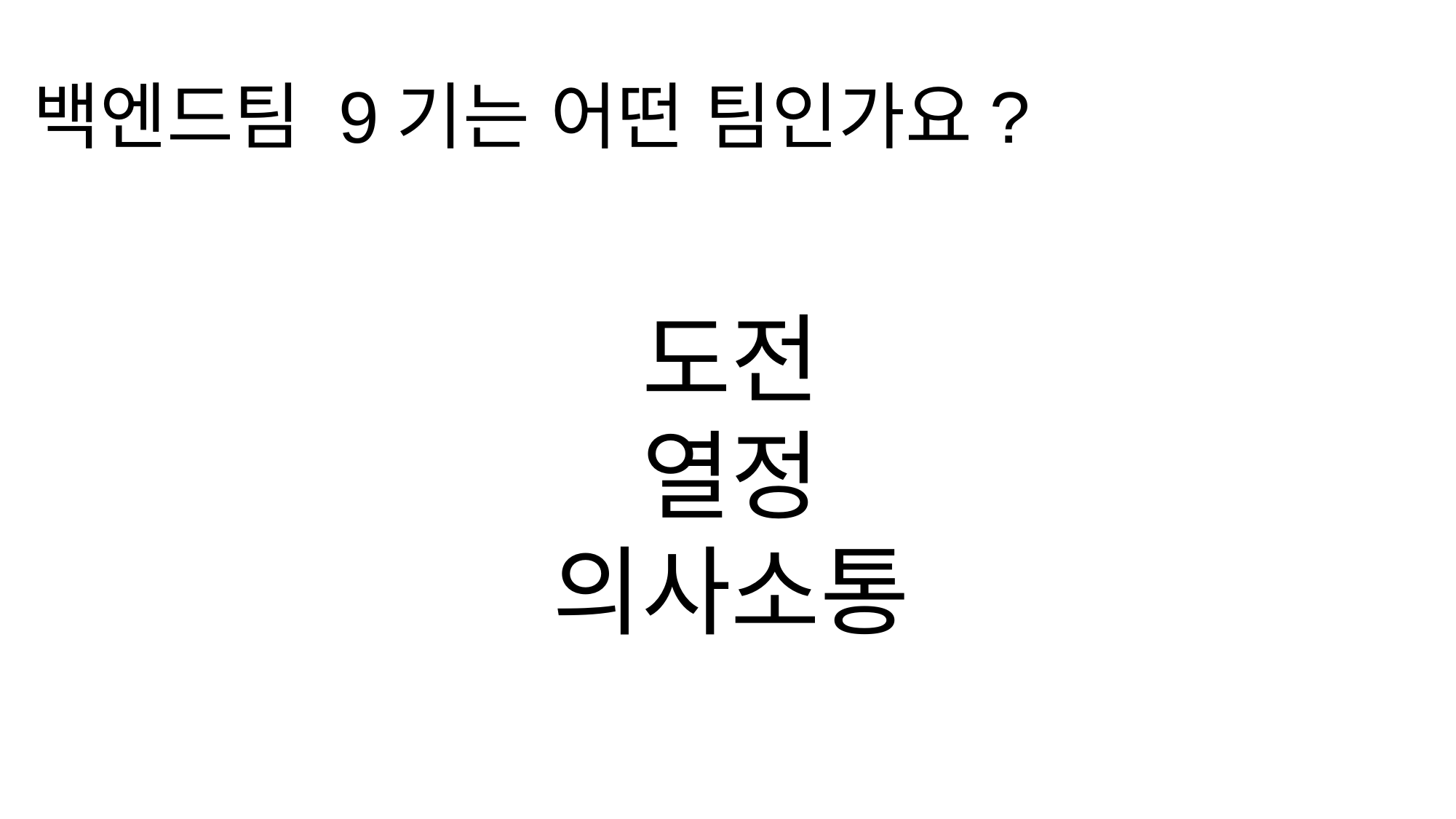

백엔드팀 9기는 어떤 팀인가요?
도전
열정
의사소통